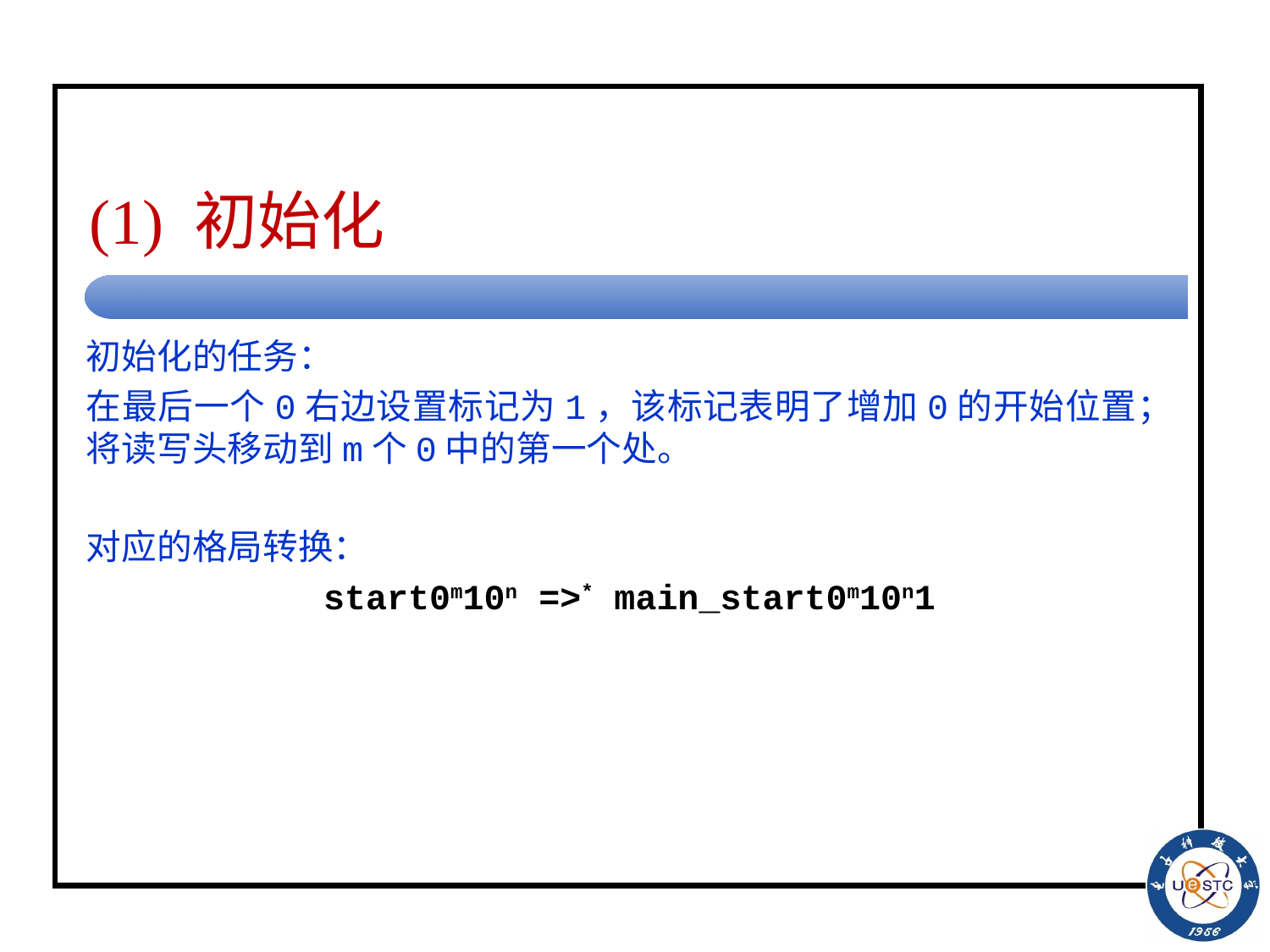

# (1) 初始化
初始化的任务：
在最后一个0右边设置标记为1，该标记表明了增加0的开始位置；将读写头移动到m个0中的第一个处。

对应的格局转换：
start0m10n =>* main_start0m10n1